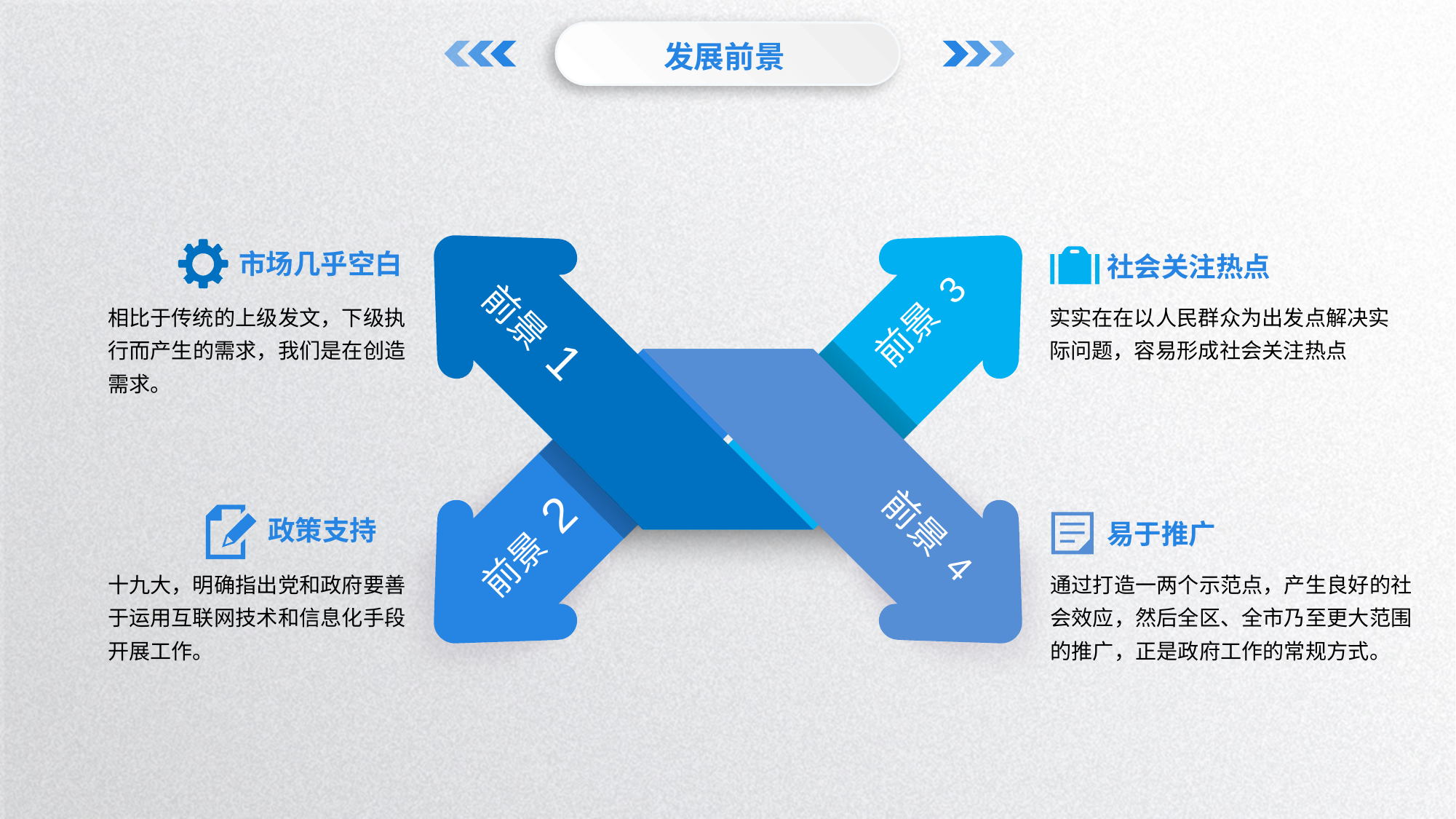

发展前景

市场几乎空白
社会关注热点

相比于传统的上级发文，下级执行而产生的需求，我们是在创造需求。
实实在在以人民群众为出发点解决实际问题，容易形成社会关注热点
前景 3
前景 1

前景 4
 政策支持
前景 2
易于推广

十九大，明确指出党和政府要善于运用互联网技术和信息化手段开展工作。
通过打造一两个示范点，产生良好的社会效应，然后全区、全市乃至更大范围的推广，正是政府工作的常规方式。